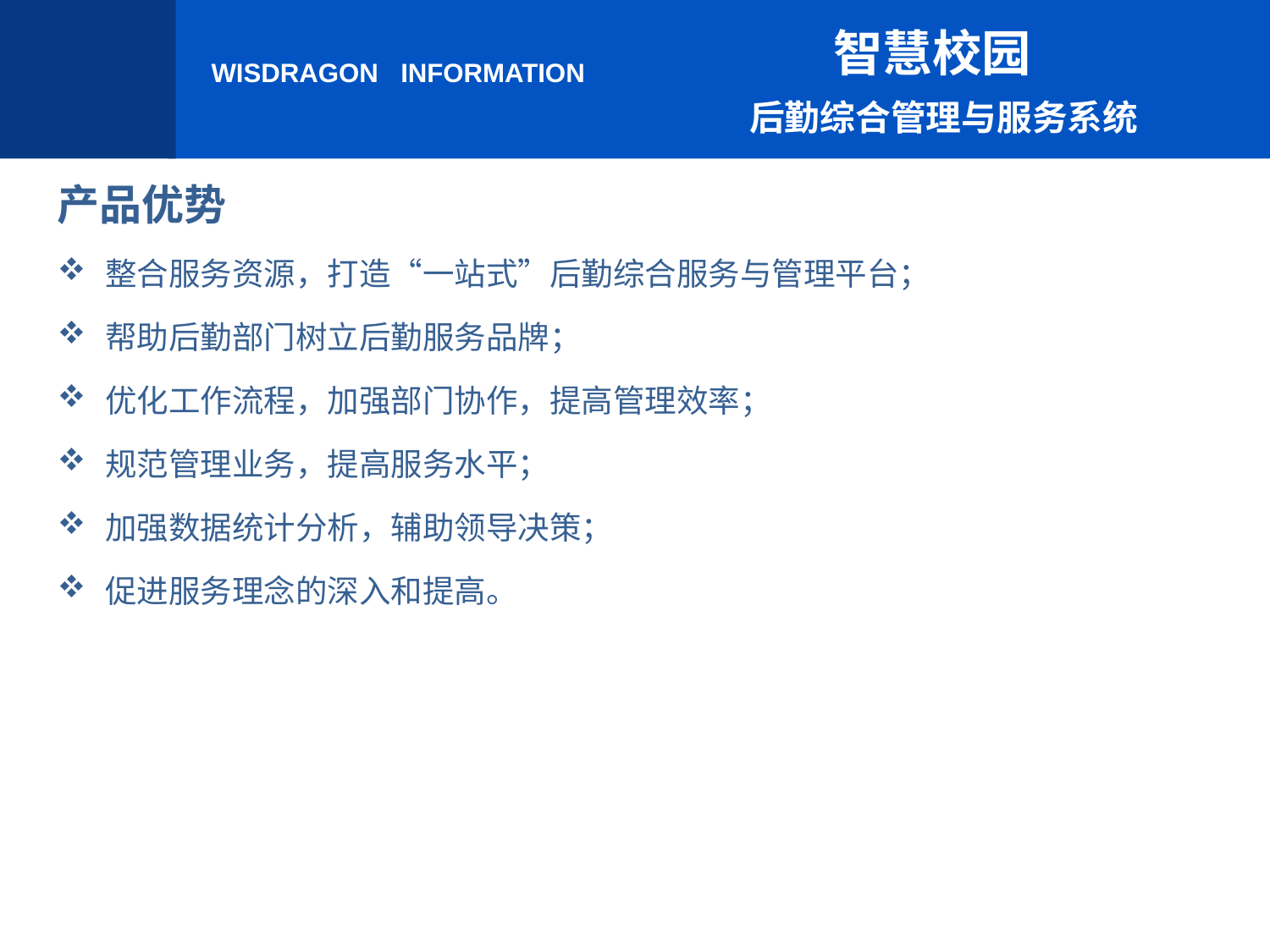

智慧校园
 后勤综合管理与服务系统
产品优势
整合服务资源，打造“一站式”后勤综合服务与管理平台；
帮助后勤部门树立后勤服务品牌；
优化工作流程，加强部门协作，提高管理效率；
规范管理业务，提高服务水平；
加强数据统计分析，辅助领导决策；
促进服务理念的深入和提高。